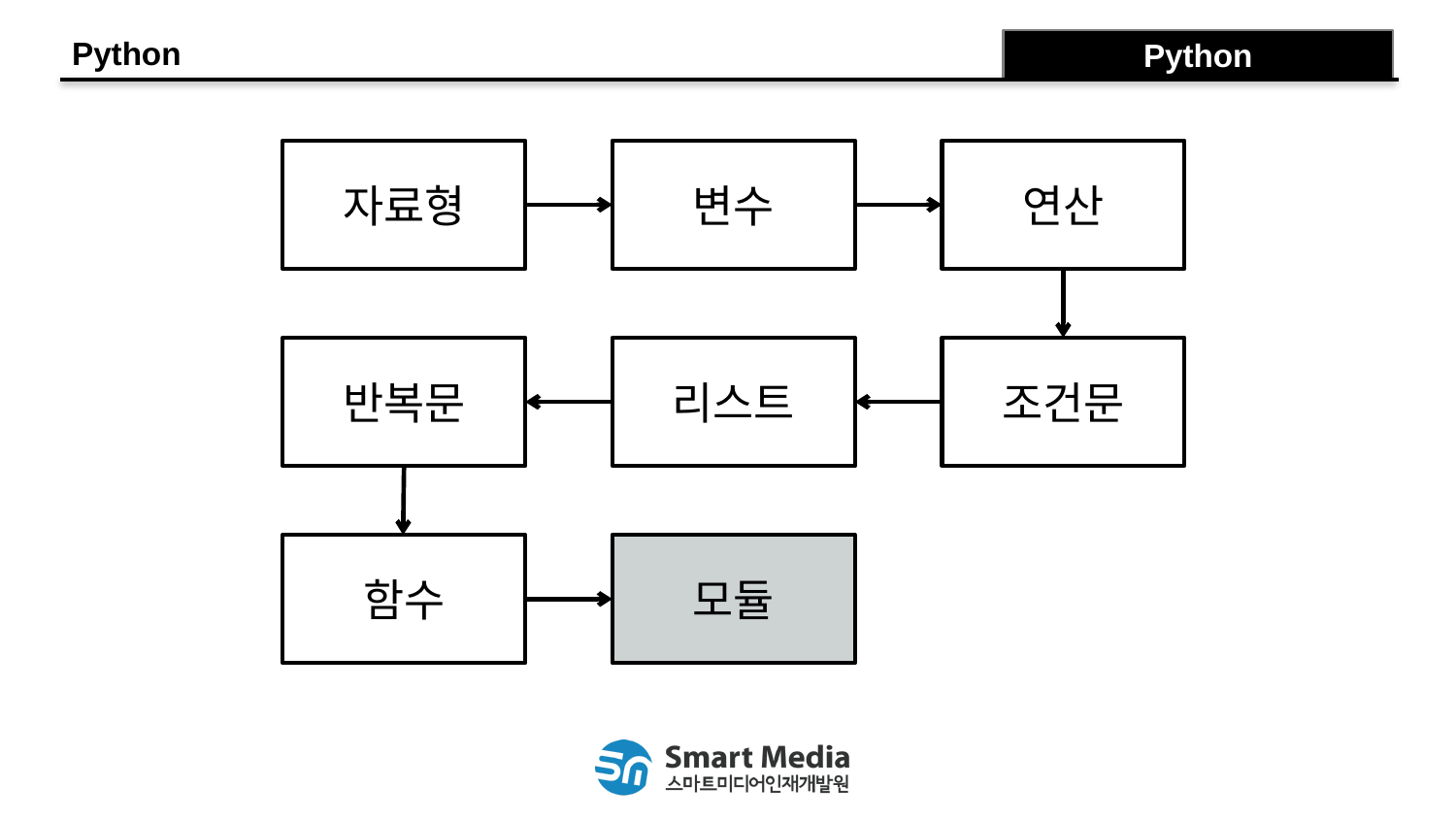

Python
Python
자료형
변수
연산
반복문
리스트
조건문
함수
모듈